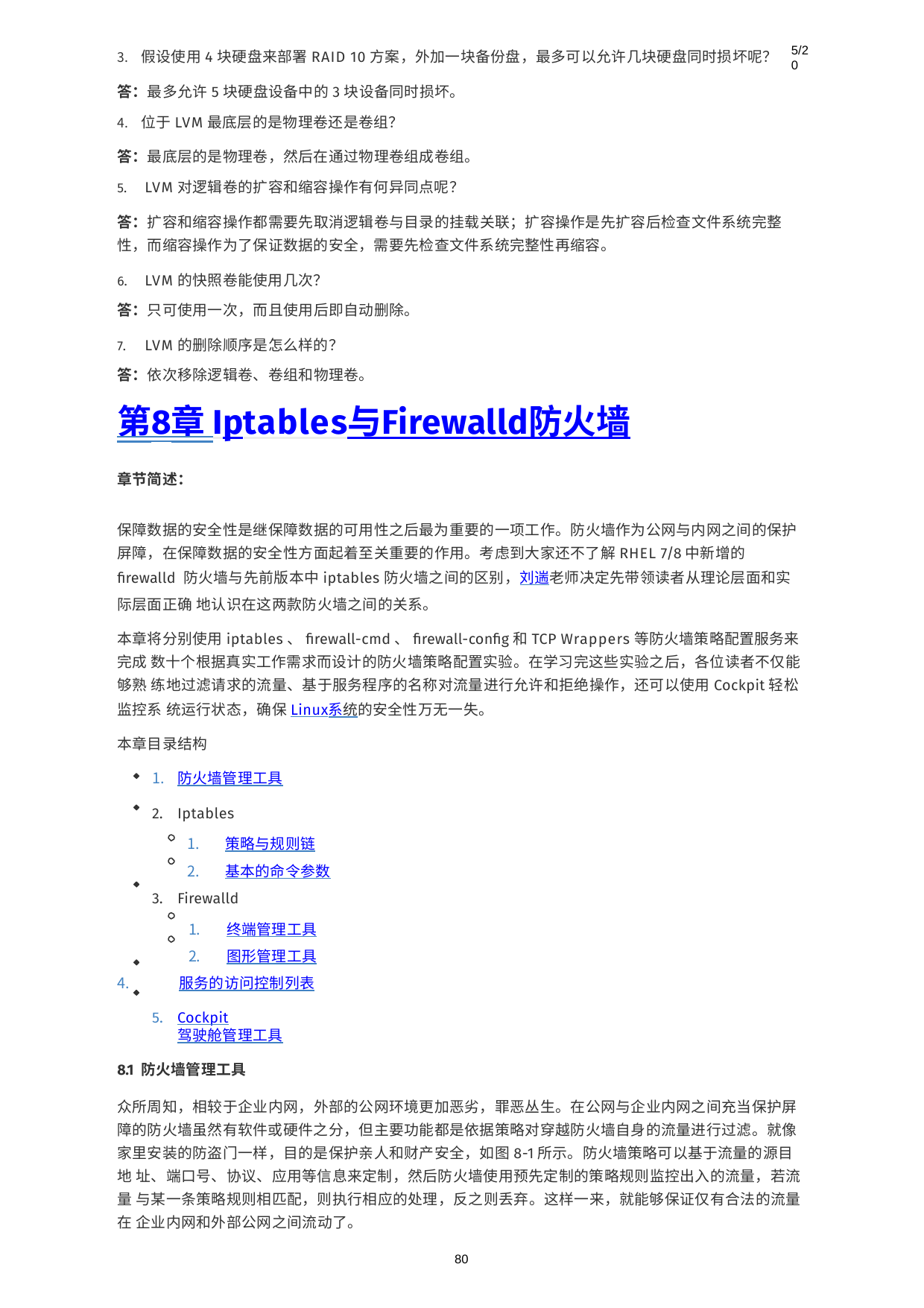

5/20
假设使用4块硬盘来部署RAID 10方案，外加一块备份盘，最多可以允许几块硬盘同时损坏呢？
答：最多允许5块硬盘设备中的3块设备同时损坏。

位于LVM最底层的是物理卷还是卷组？
答：最底层的是物理卷，然后在通过物理卷组成卷组。

LVM对逻辑卷的扩容和缩容操作有何异同点呢？
答：扩容和缩容操作都需要先取消逻辑卷与目录的挂载关联；扩容操作是先扩容后检查文件系统完整 性，而缩容操作为了保证数据的安全，需要先检查文件系统完整性再缩容。
LVM的快照卷能使用几次？

答：只可使用一次，而且使用后即自动删除。
LVM的删除顺序是怎么样的？

答：依次移除逻辑卷、卷组和物理卷。
第8章 Iptables与Firewalld防火墙
章节简述：
保障数据的安全性是继保障数据的可用性之后最为重要的一项工作。防火墙作为公网与内网之间的保护 屏障，在保障数据的安全性方面起着至关重要的作用。考虑到大家还不了解RHEL 7/8中新增的firewalld 防火墙与先前版本中iptables防火墙之间的区别，刘遄老师决定先带领读者从理论层面和实际层面正确 地认识在这两款防火墙之间的关系。
本章将分别使用iptables、firewall-cmd、firewall-config和TCP Wrappers等防火墙策略配置服务来完成 数十个根据真实工作需求而设计的防火墙策略配置实验。在学习完这些实验之后，各位读者不仅能够熟 练地过滤请求的流量、基于服务程序的名称对流量进行允许和拒绝操作，还可以使用Cockpit轻松监控系 统运行状态，确保Linux系统的安全性万无一失。

本章目录结构
防火墙管理工具
Iptables
策略与规则链
基本的命令参数
Firewalld
终端管理工具
图形管理工具
服务的访问控制列表
Cockpit驾驶舱管理工具

8.1 防火墙管理工具
众所周知，相较于企业内网，外部的公网环境更加恶劣，罪恶丛生。在公网与企业内网之间充当保护屏 障的防火墙虽然有软件或硬件之分，但主要功能都是依据策略对穿越防火墙自身的流量进行过滤。就像 家里安装的防盗门一样，目的是保护亲人和财产安全，如图8-1所示。防火墙策略可以基于流量的源目地 址、端口号、协议、应用等信息来定制，然后防火墙使用预先定制的策略规则监控出入的流量，若流量 与某一条策略规则相匹配，则执行相应的处理，反之则丢弃。这样一来，就能够保证仅有合法的流量在 企业内网和外部公网之间流动了。

80